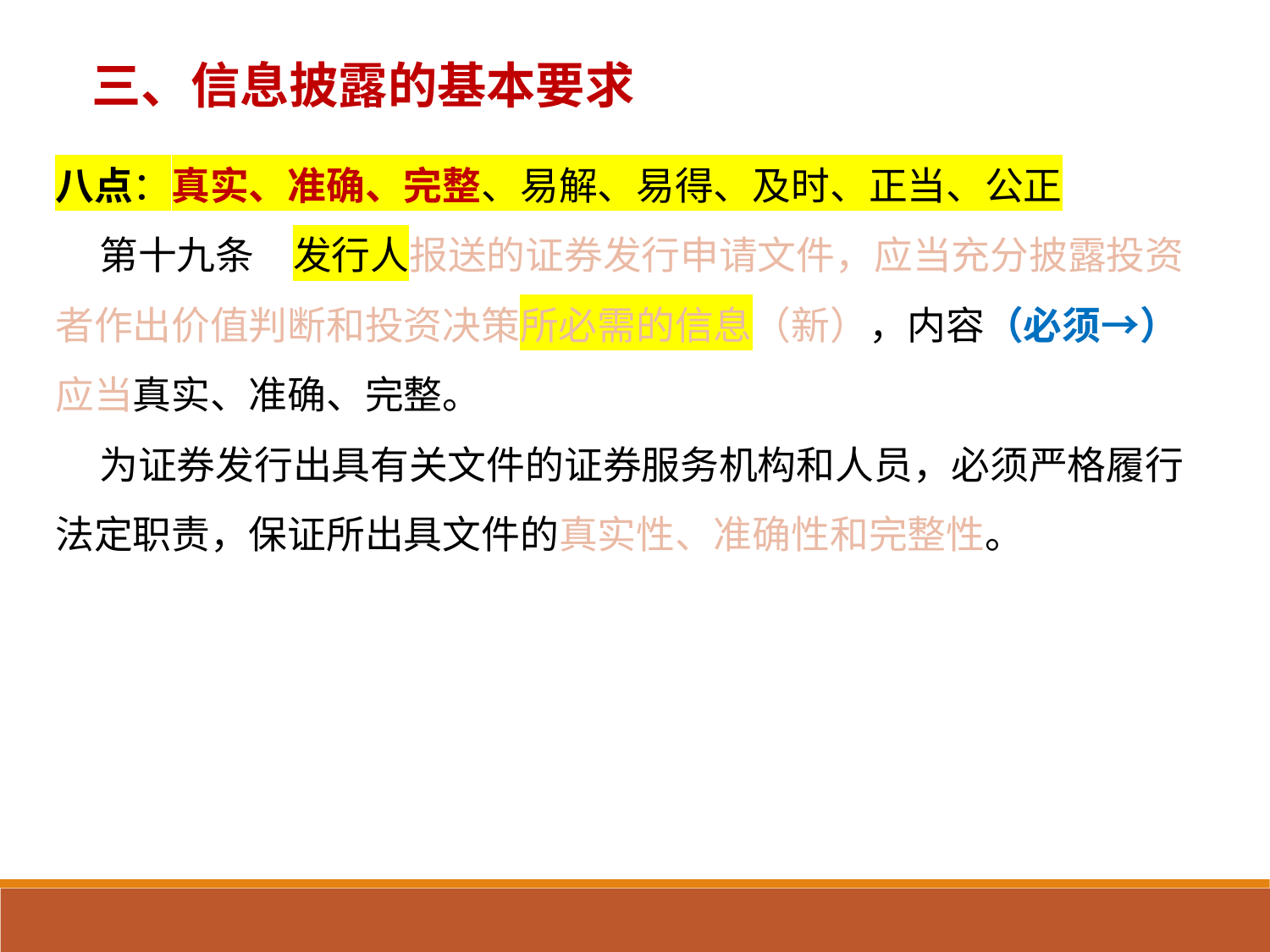

三、信息披露的基本要求
八点：真实、准确、完整、易解、易得、及时、正当、公正
    第十九条　发行人报送的证券发行申请文件，应当充分披露投资者作出价值判断和投资决策所必需的信息（新），内容（必须→）应当真实、准确、完整。
    为证券发行出具有关文件的证券服务机构和人员，必须严格履行法定职责，保证所出具文件的真实性、准确性和完整性。